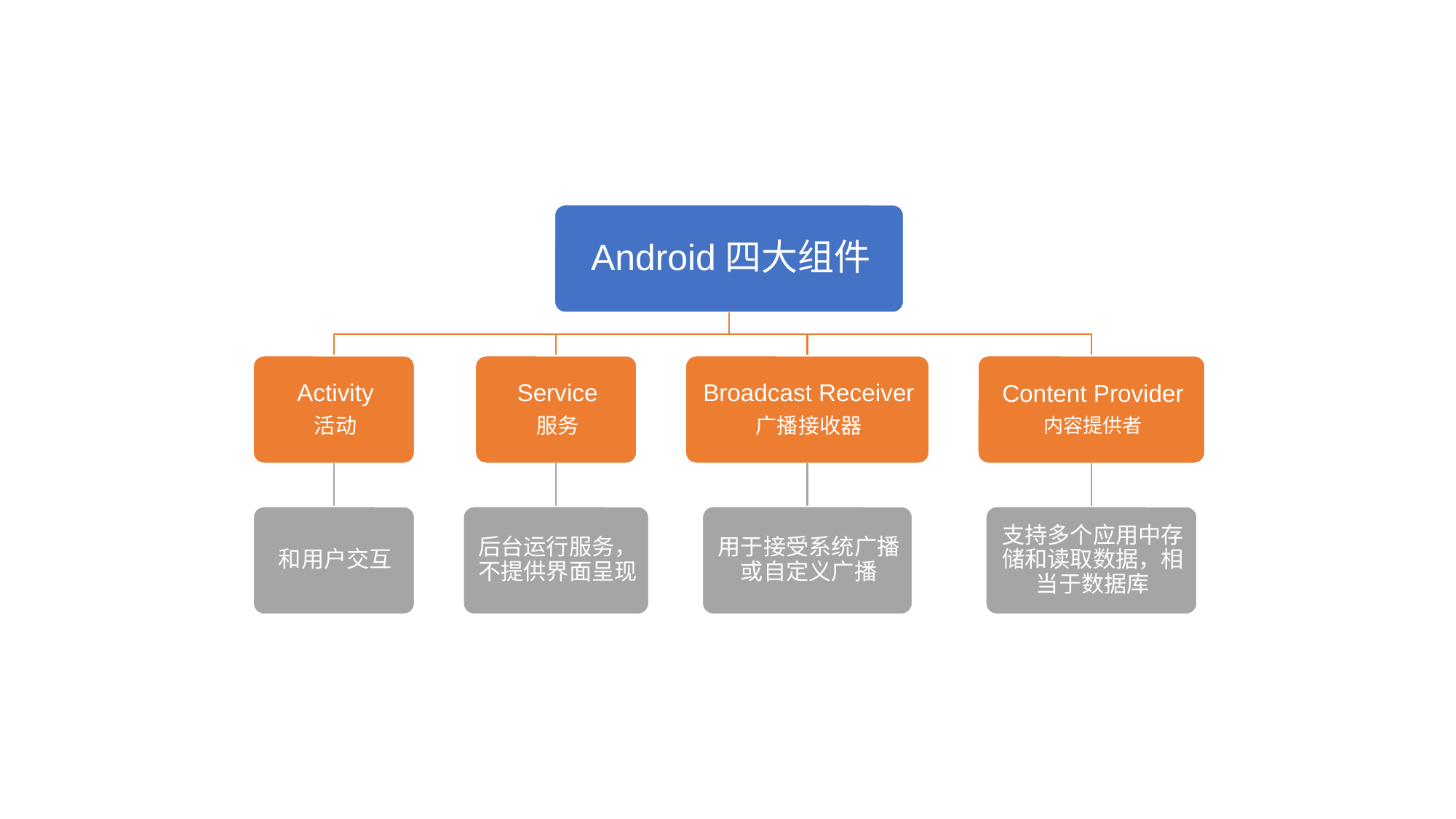

Android四大组件
Activity
活动
和用户交互
Service
服务
后台运行服务，不提供界面呈现
Broadcast Receiver
广播接收器
用于接受系统广播或自定义广播
Content Provider
内容提供者
支持多个应用中存储和读取数据，相当于数据库